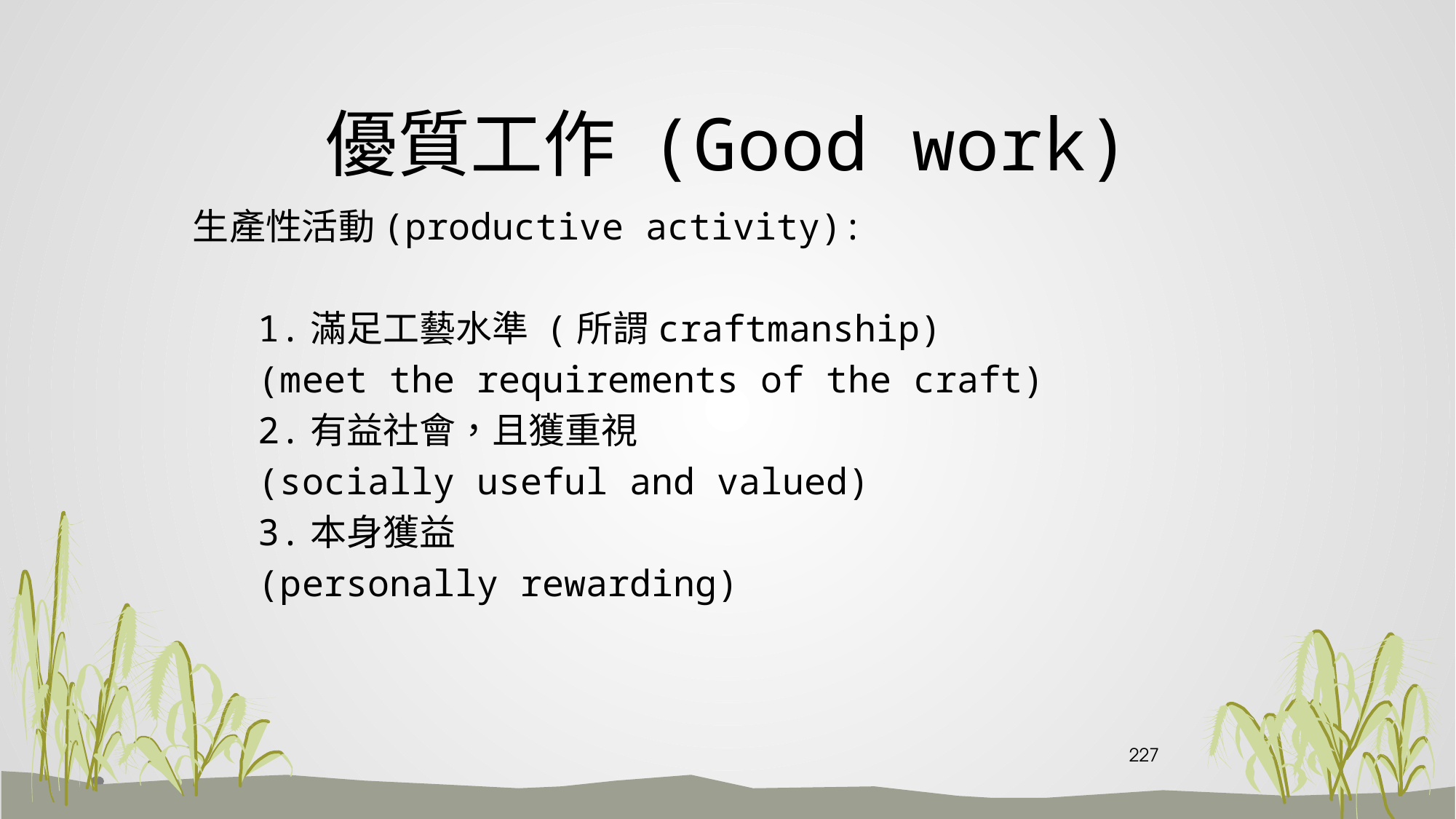

# 優質工作 (Good work)
生產性活動(productive activity):

   1.滿足工藝水準 (所謂craftmanship)
   (meet the requirements of the craft)
   2.有益社會，且獲重視
   (socially useful and valued)
   3.本身獲益
   (personally rewarding)
227